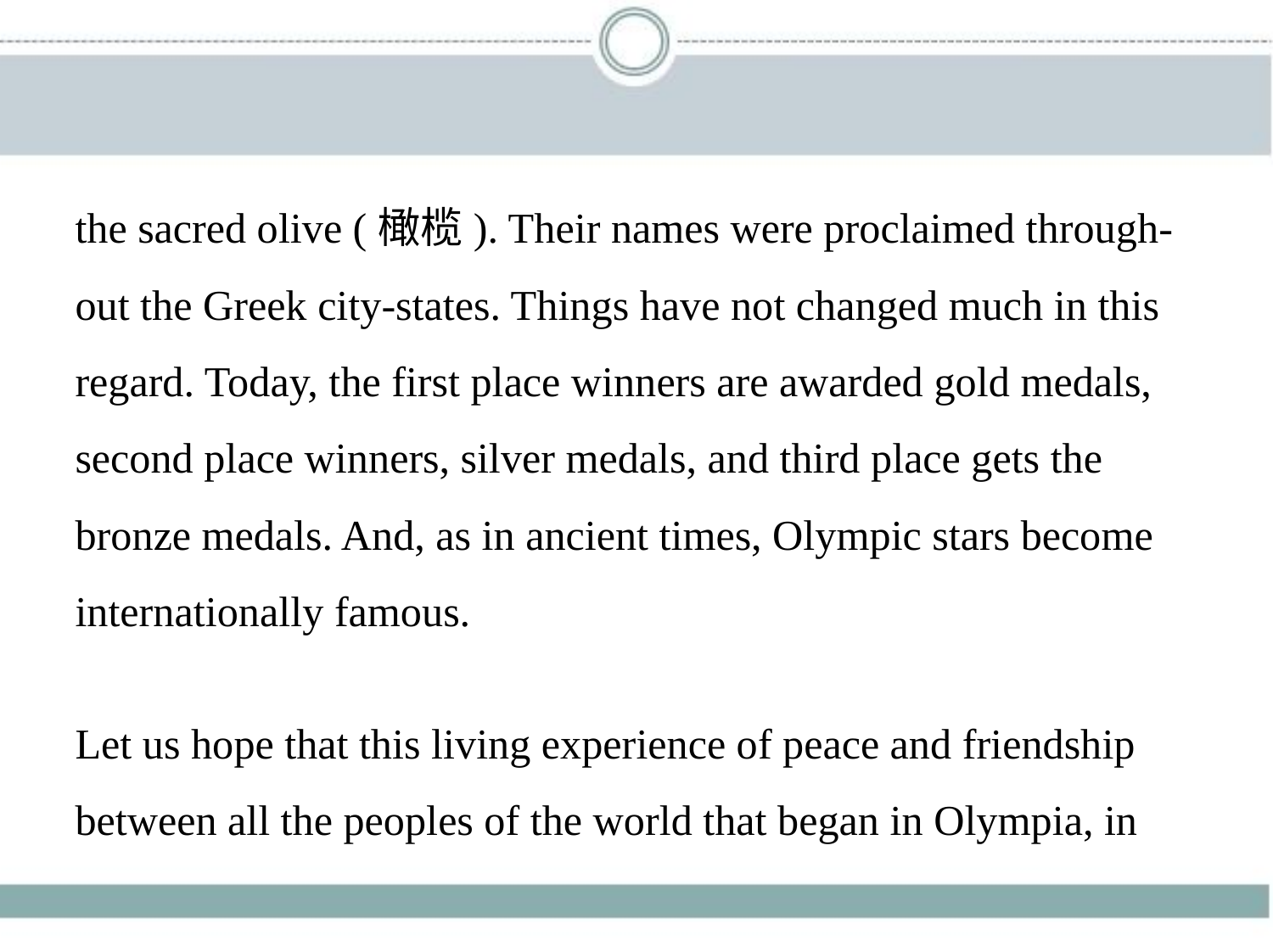

the sacred olive (橄榄). Their names were proclaimed through-
out the Greek city-states. Things have not changed much in this
regard. Today, the first place winners are awarded gold medals,
second place winners, silver medals, and third place gets the
bronze medals. And, as in ancient times, Olympic stars become
internationally famous.
Let us hope that this living experience of peace and friendship
between all the peoples of the world that began in Olympia, in